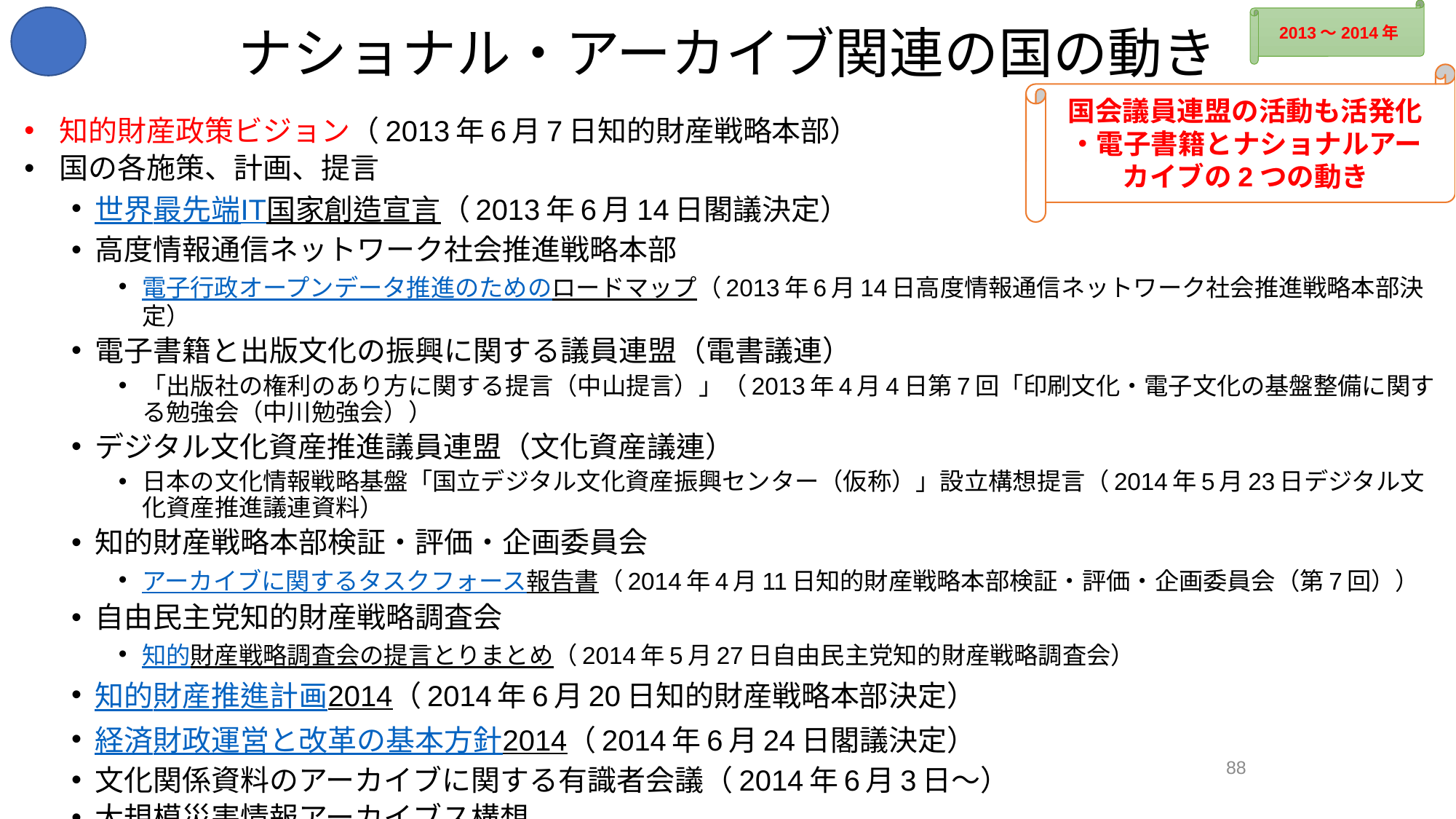

# ナショナル・アーカイブ関連の国の動き
2013～2014年

国会議員連盟の活動も活発化
・電子書籍とナショナルアーカイブの2つの動き
知的財産政策ビジョン（2013年6月7日知的財産戦略本部）
国の各施策、計画、提言
世界最先端IT国家創造宣言（2013年6月14日閣議決定）
高度情報通信ネットワーク社会推進戦略本部
電子行政オープンデータ推進のためのロードマップ（2013年6月14日高度情報通信ネットワーク社会推進戦略本部決定）
電子書籍と出版文化の振興に関する議員連盟（電書議連）
「出版社の権利のあり方に関する提言（中山提言）」（2013年4月4日第7回「印刷文化・電子文化の基盤整備に関する勉強会（中川勉強会））
デジタル文化資産推進議員連盟（文化資産議連）
日本の文化情報戦略基盤「国立デジタル文化資産振興センター（仮称）」設立構想提言（2014年5月23日デジタル文化資産推進議連資料）
知的財産戦略本部検証・評価・企画委員会
アーカイブに関するタスクフォース報告書（2014年4月11日知的財産戦略本部検証・評価・企画委員会（第7回））
自由民主党知的財産戦略調査会
知的財産戦略調査会の提言とりまとめ（2014年5月27日自由民主党知的財産戦略調査会）
知的財産推進計画2014（2014年6月20日知的財産戦略本部決定）
経済財政運営と改革の基本方針2014（2014年6月24日閣議決定）
文化関係資料のアーカイブに関する有識者会議（2014年6月3日～）
大規模災害情報アーカイブス構想

88